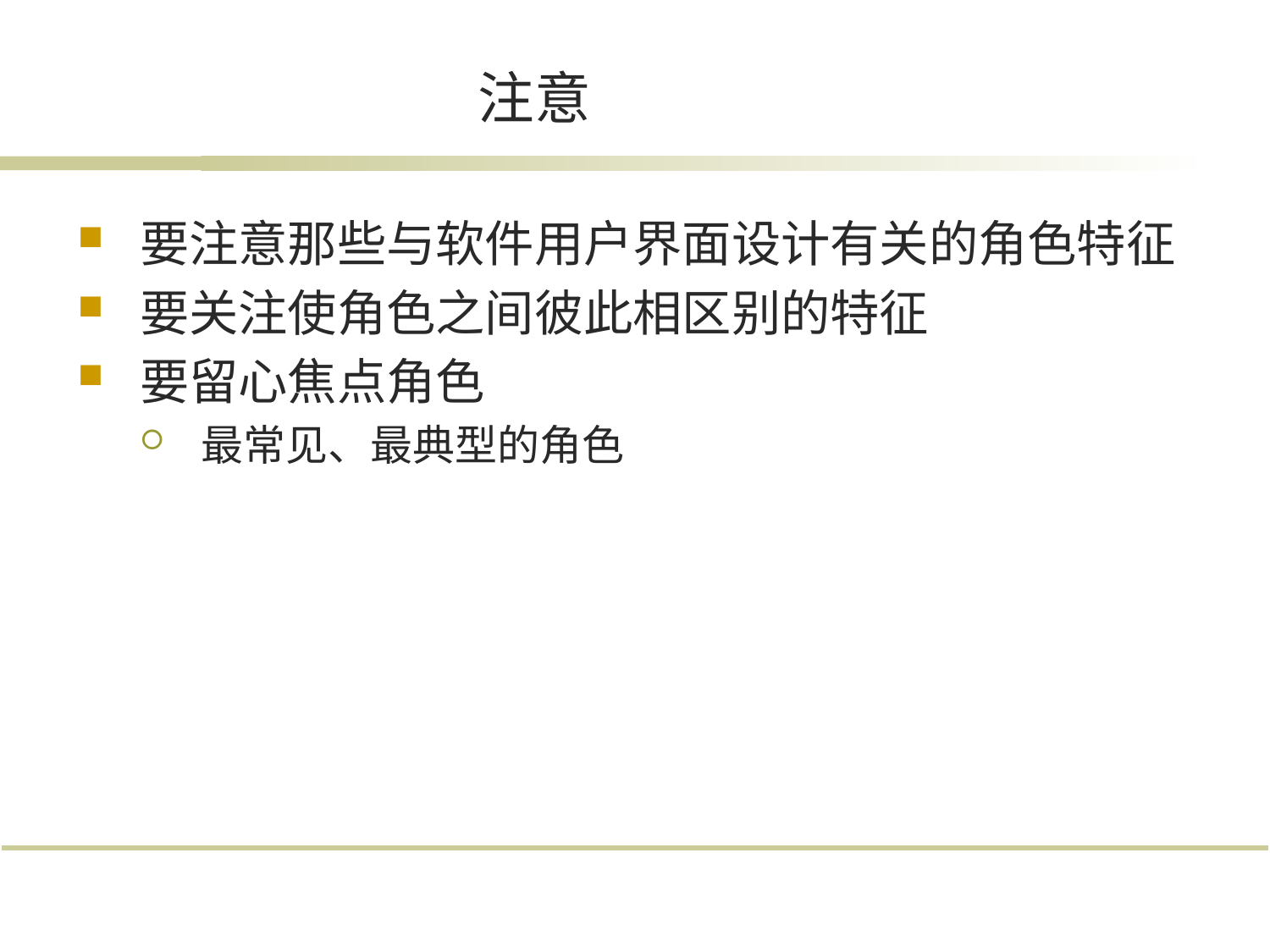

# 注意
要注意那些与软件用户界面设计有关的角色特征
要关注使角色之间彼此相区别的特征
要留心焦点角色
最常见、最典型的角色